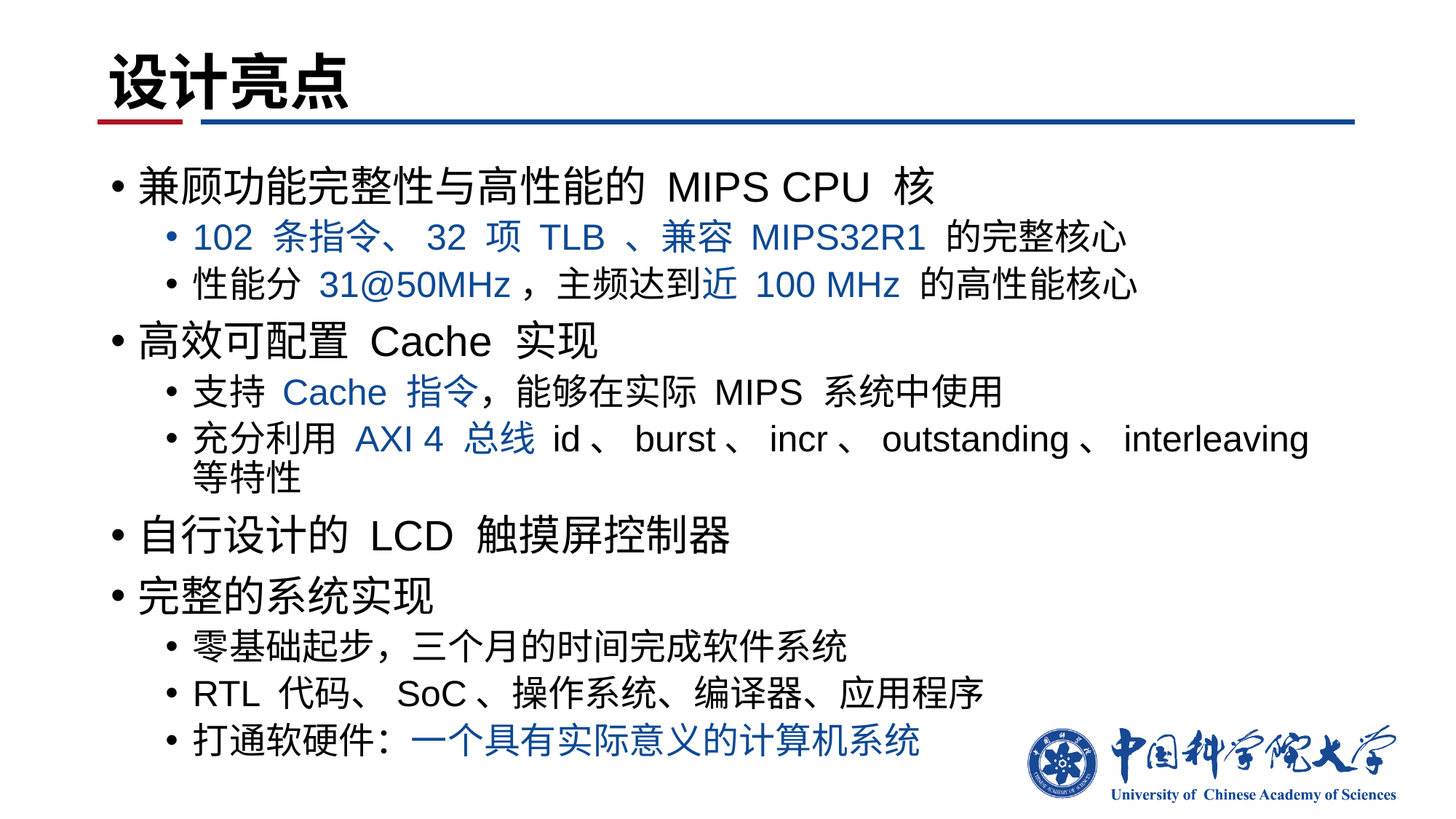

# 设计亮点
兼顾功能完整性与高性能的 MIPS CPU 核
102 条指令、32 项 TLB 、兼容 MIPS32R1 的完整核心
性能分 31@50MHz，主频达到近 100 MHz 的高性能核心
高效可配置 Cache 实现
支持 Cache 指令，能够在实际 MIPS 系统中使用
充分利用 AXI 4 总线 id、burst、incr、outstanding、interleaving 等特性
自行设计的 LCD 触摸屏控制器
完整的系统实现
零基础起步，三个月的时间完成软件系统
RTL 代码、SoC、操作系统、编译器、应用程序
打通软硬件：一个具有实际意义的计算机系统